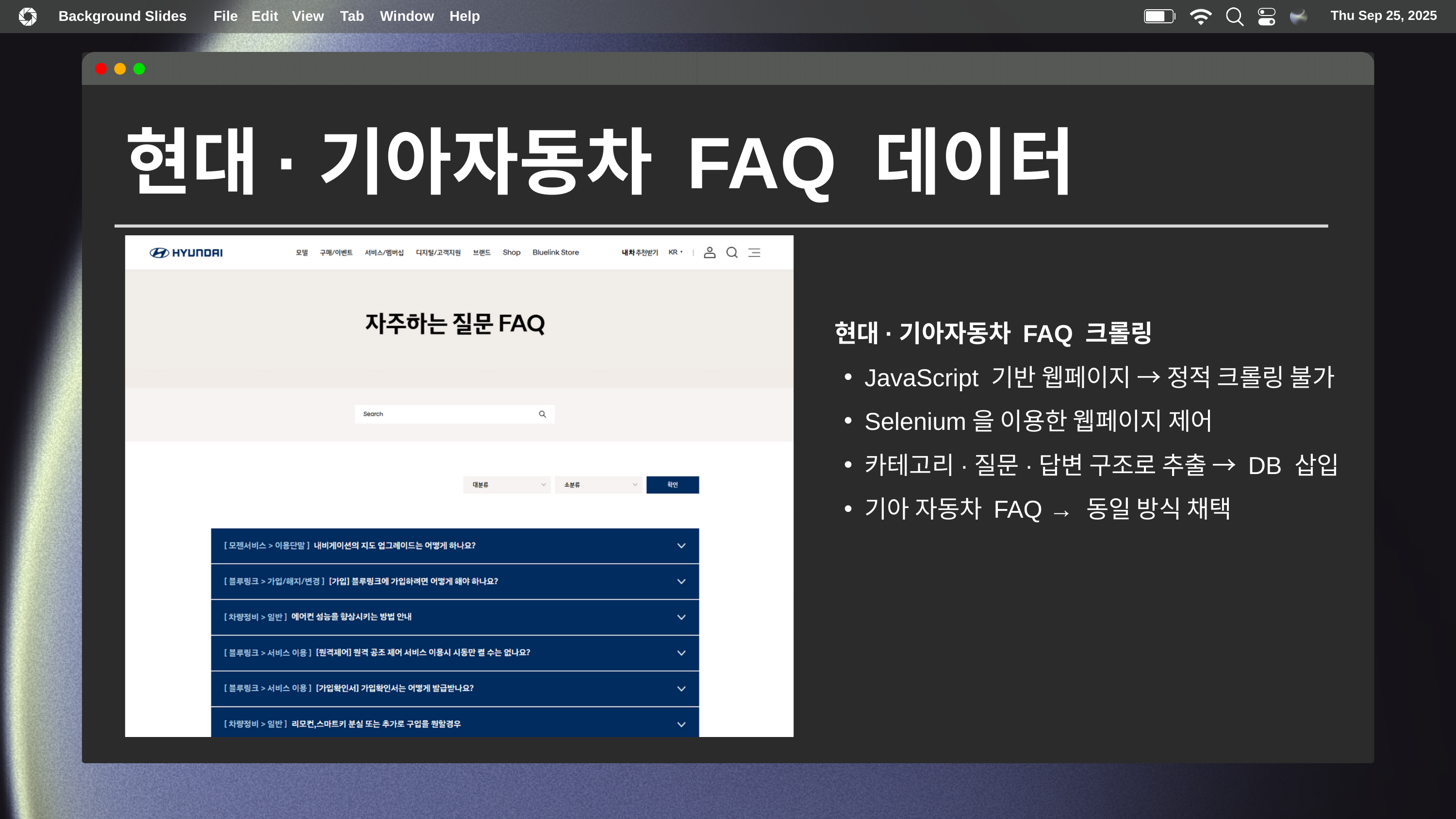

Thu Sep 25, 2025

Background Slides
File
Edit
View
Tab
Window
Help

Our Company

Elaborate on your topic here.

Lorem ipsum dolor sit amet, consectetur adipiscing elit, sed do eiusmod tempor incididunt ut labore et dolore magna aliqua. Ut enim ad minim veniam, quis nostrud exercitation ullamco laboris nisi ut aliquip ex ea commodo consequat. Duis aute irure dolor in reprehenderit in voluptate velit esse cillum dolore eu fugiat nulla pariatur. Excepteur sint occaecat cupidatat non proident, sunt in culpa qui officia deserunt mollit anim id est laborum.

What we do?
Briefly elaborate on what you want to discuss. Lorem ipsum dolor sit amet, consectetur adipiscing elit, sed do eiusmod tempor incididunt ut labore.

Who we are?
Briefly elaborate on what you want to discuss. Lorem ipsum dolor sit amet, consectetur adipiscing elit, sed do eiusmod tempor incididunt ut labore.

현대·기아자동차 FAQ 데이터

 현대·기아자동차 FAQ 크롤링
JavaScript 기반 웹페이지 → 정적 크롤링 불가
Selenium을 이용한 웹페이지 제어
카테고리·질문·답변 구조로 추출 → DB 삽입
기아 자동차 FAQ → 동일 방식 채택